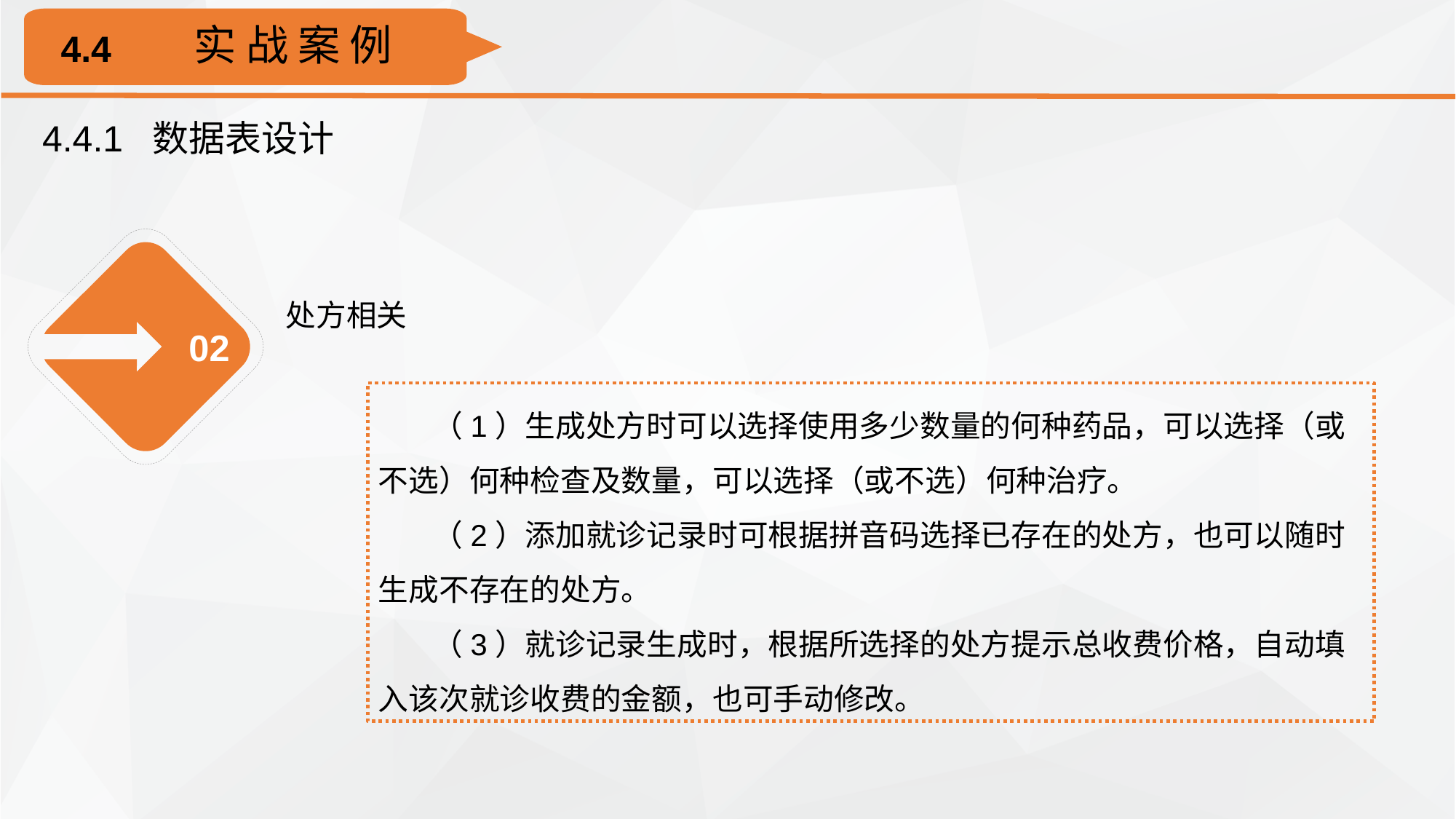

实 战 案 例
4.4
4.4.1  数据表设计

02
处方相关
（1）生成处方时可以选择使用多少数量的何种药品，可以选择（或不选）何种检查及数量，可以选择（或不选）何种治疗。
（2）添加就诊记录时可根据拼音码选择已存在的处方，也可以随时生成不存在的处方。
（3）就诊记录生成时，根据所选择的处方提示总收费价格，自动填入该次就诊收费的金额，也可手动修改。